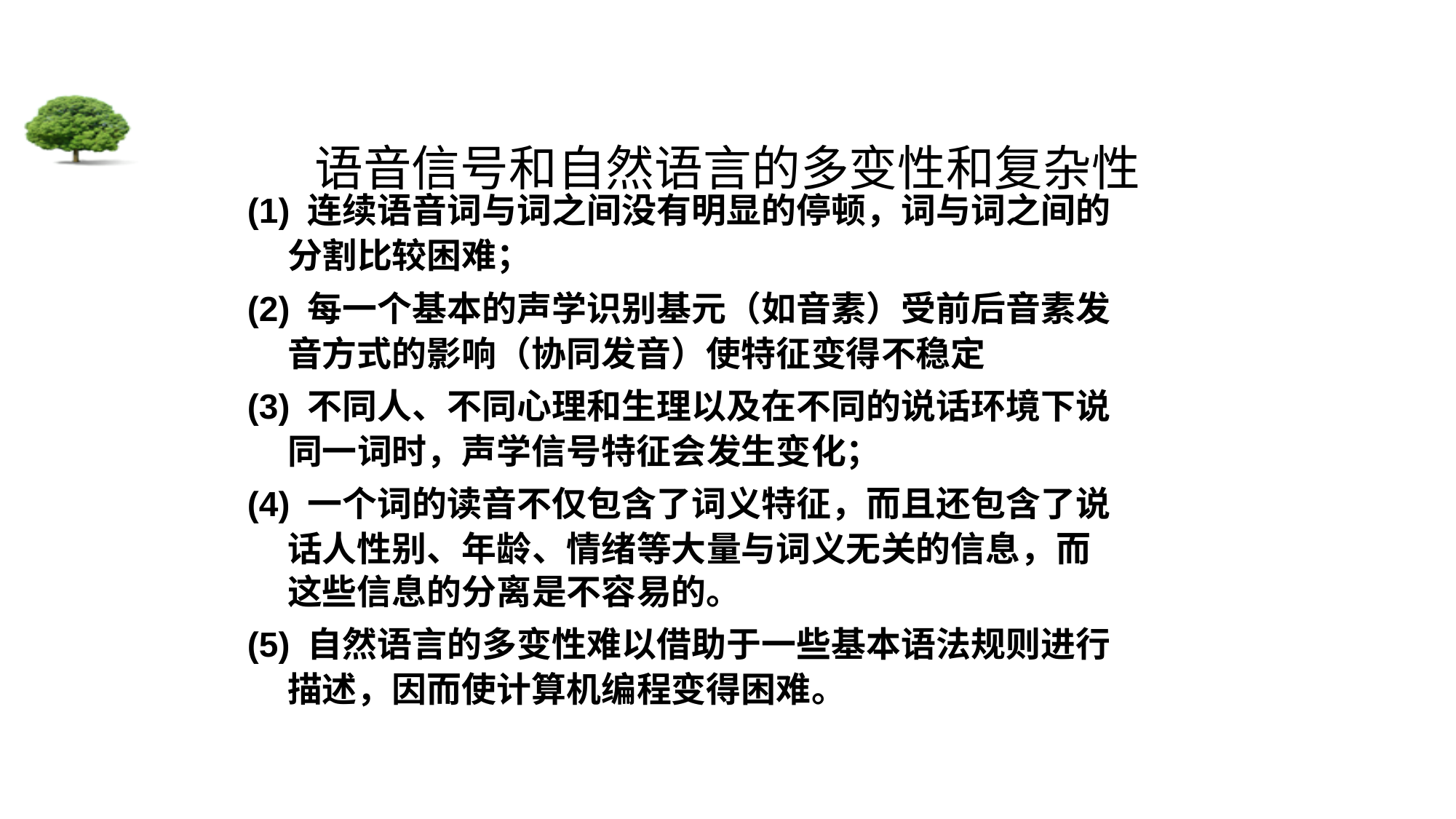

# 语音信号和自然语言的多变性和复杂性
(1) 连续语音词与词之间没有明显的停顿，词与词之间的
    分割比较困难；
(2) 每一个基本的声学识别基元（如音素）受前后音素发
    音方式的影响（协同发音）使特征变得不稳定
(3) 不同人、不同心理和生理以及在不同的说话环境下说
    同一词时，声学信号特征会发生变化；
(4) 一个词的读音不仅包含了词义特征，而且还包含了说
    话人性别、年龄、情绪等大量与词义无关的信息，而
    这些信息的分离是不容易的。
(5) 自然语言的多变性难以借助于一些基本语法规则进行
    描述，因而使计算机编程变得困难。